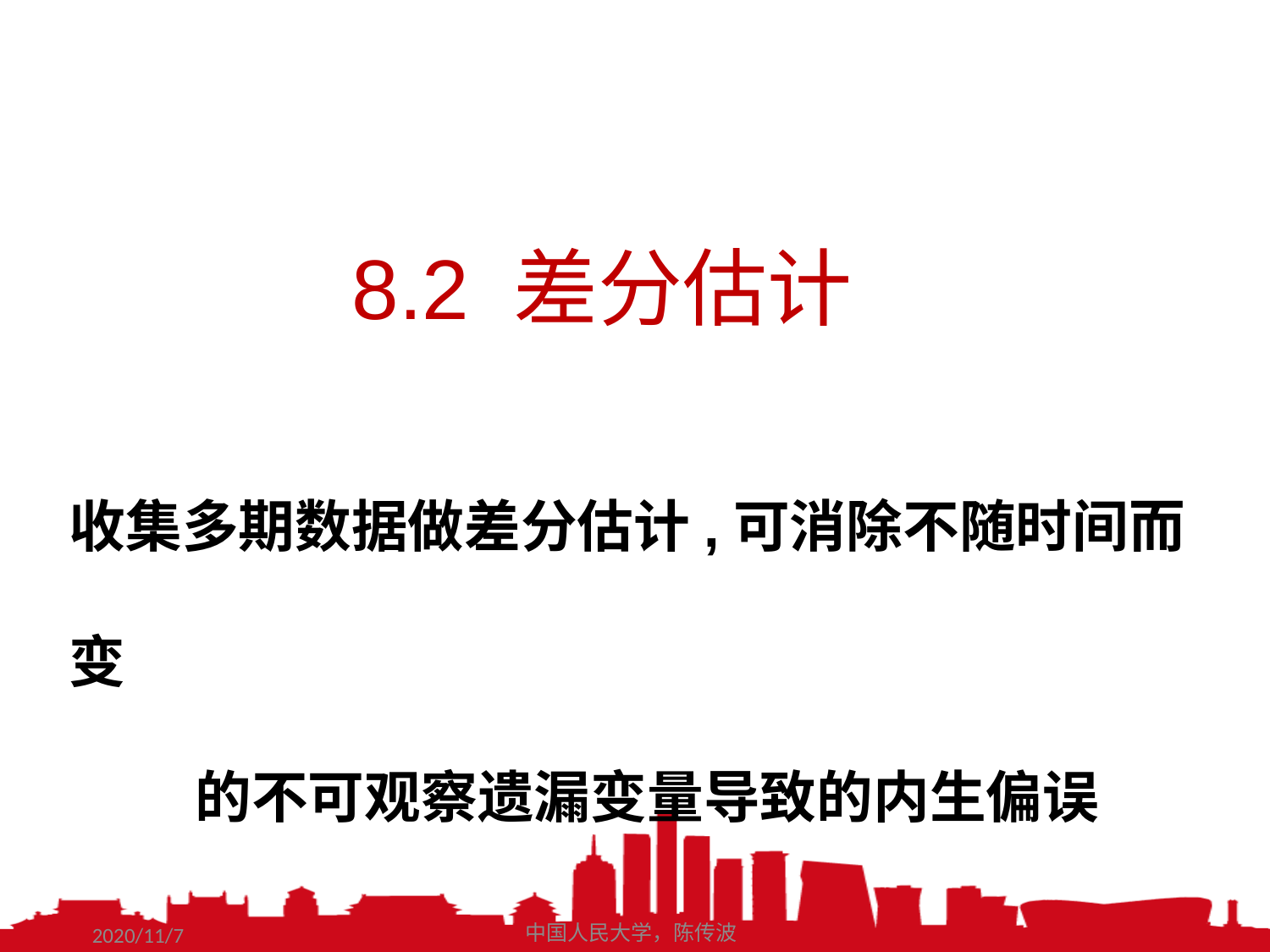

8.2 差分估计
收集多期数据做差分估计,可消除不随时间而变
的不可观察遗漏变量导致的内生偏误
2020/11/7
中国人民大学，陈传波